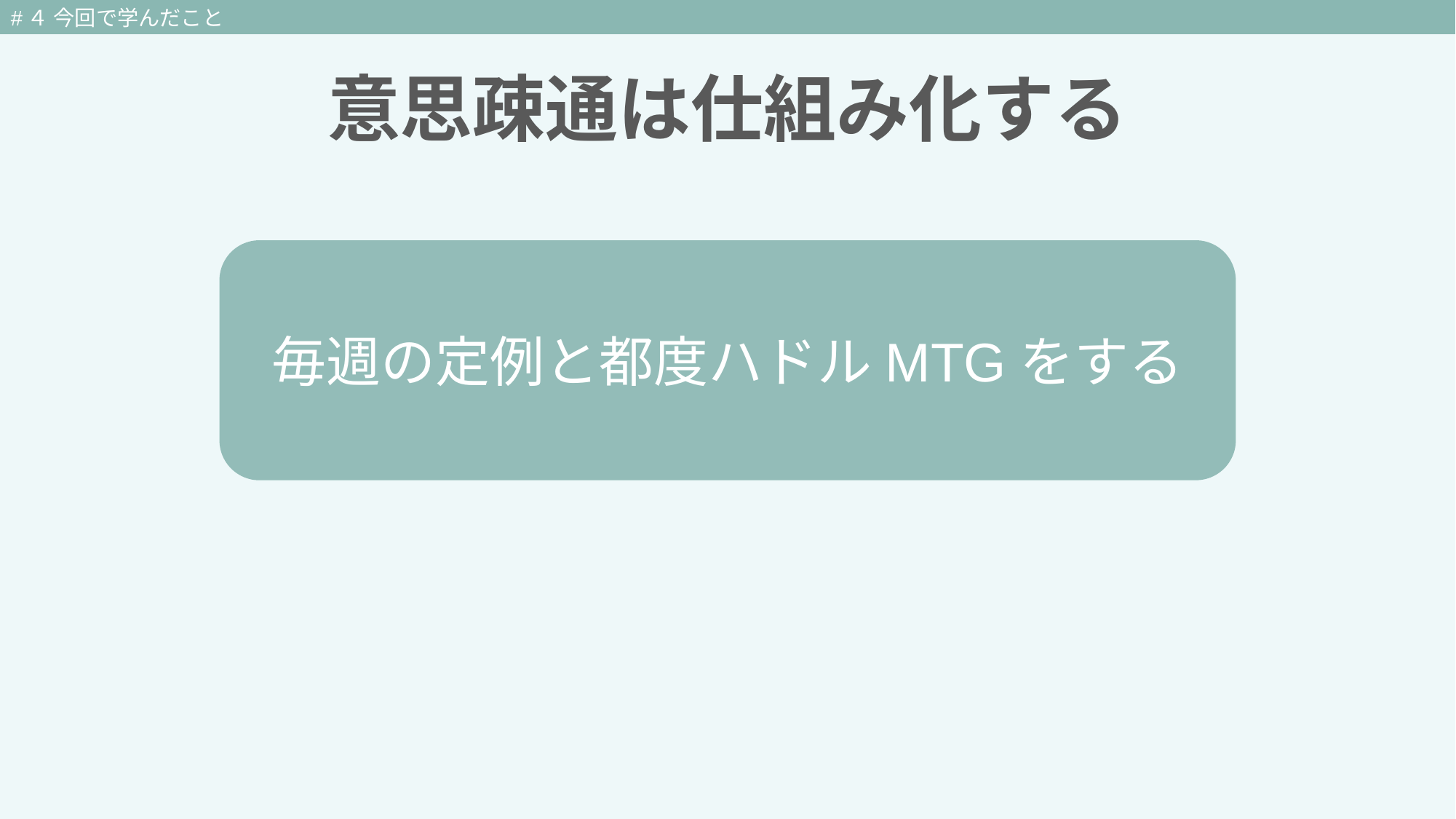

#４ 今回で学んだこと
意思疎通は仕組み化する
毎週の定例と都度ハドルMTGをする